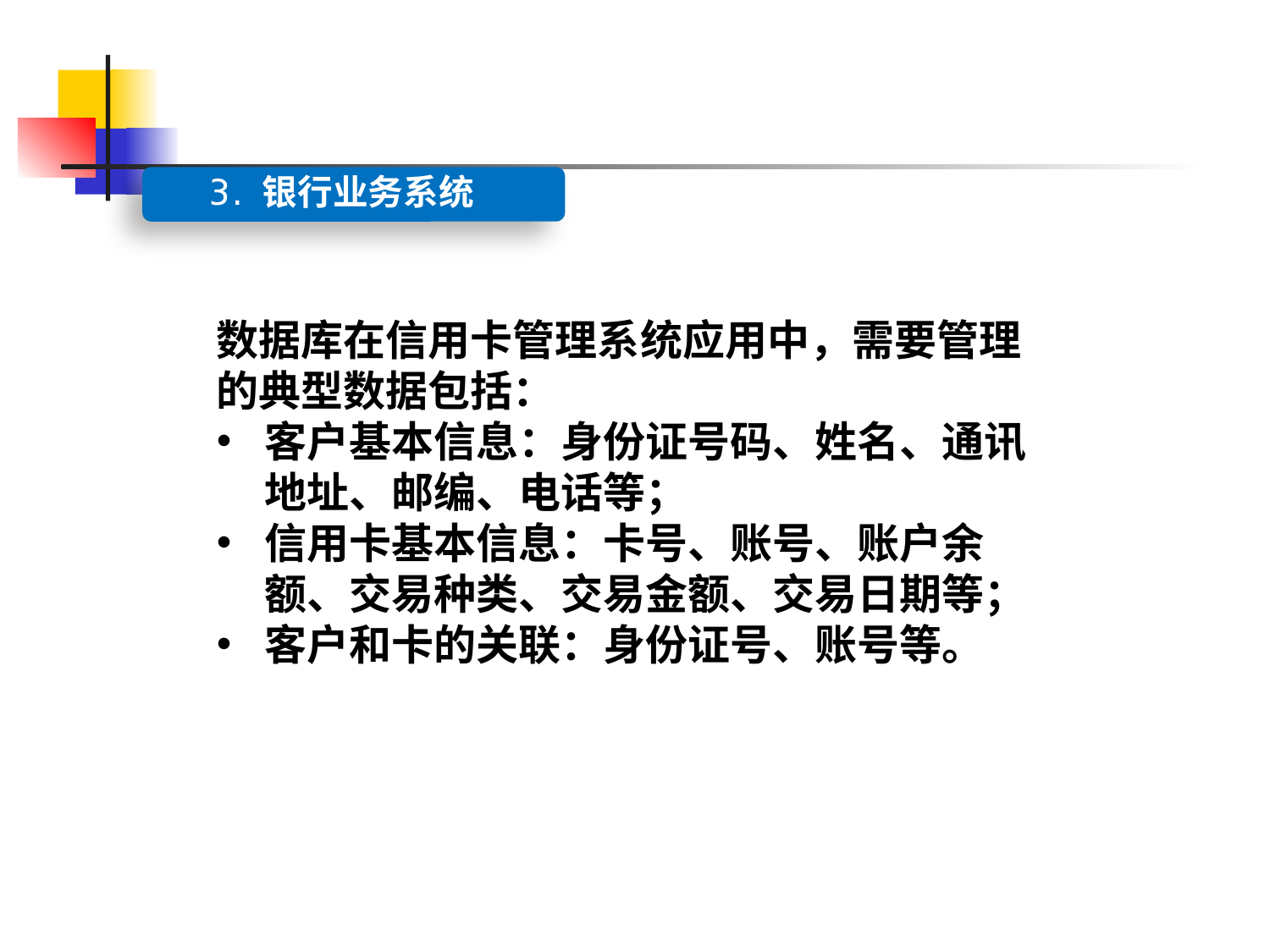

3. 银行业务系统

数据库在信用卡管理系统应用中，需要管理的典型数据包括：
客户基本信息：身份证号码、姓名、通讯地址、邮编、电话等；
信用卡基本信息：卡号、账号、账户余额、交易种类、交易金额、交易日期等；
客户和卡的关联：身份证号、账号等。